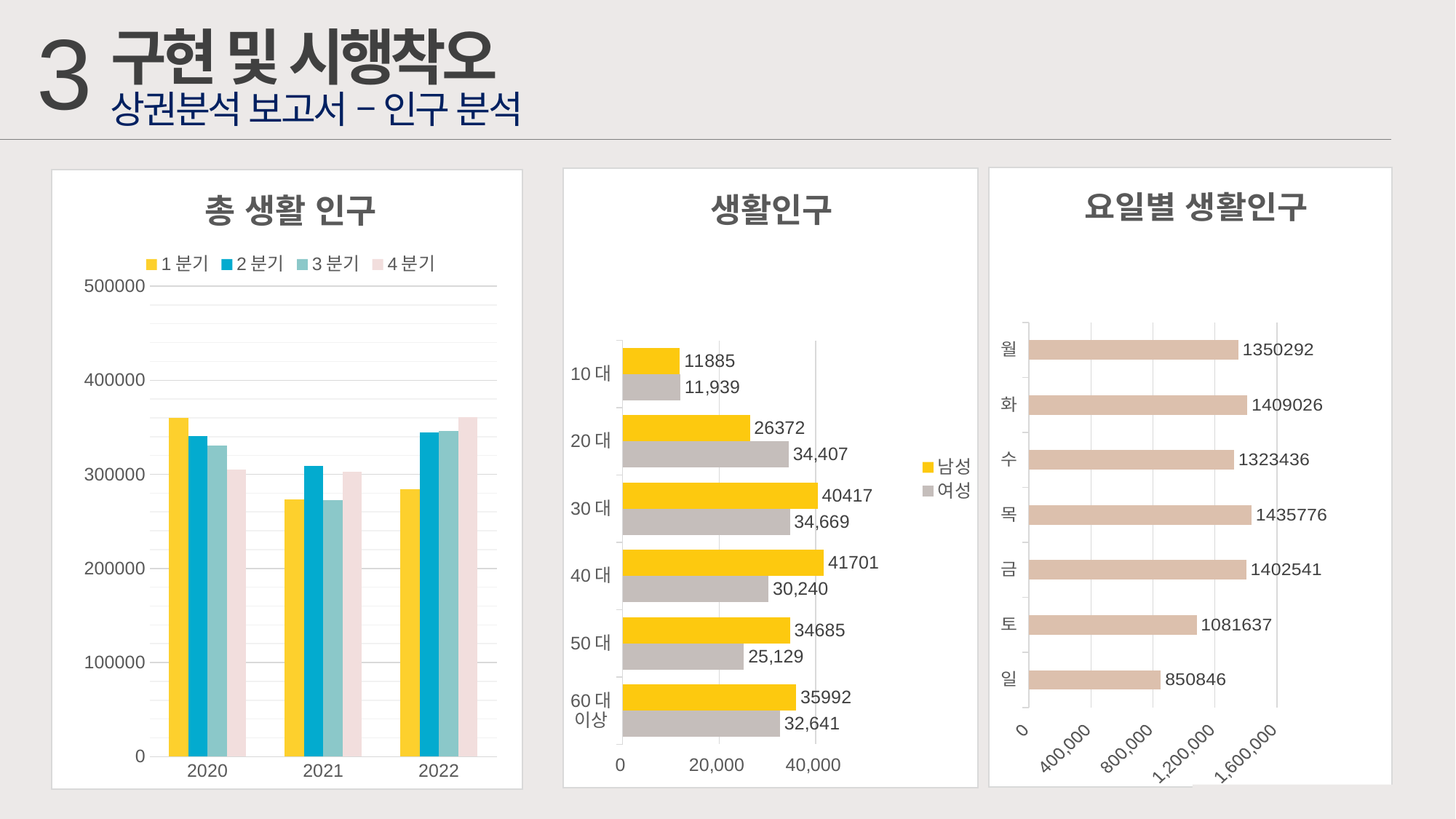

3
구현 및 시행착오
상권분석 보고서 – 인구 분석

### Chart: 총 생활 인구

| Category | 1분기 | 2분기 | 3분기 | 4분기 |
|---|---|---|---|---|
| 2020 | 360200.0 | 340370.0 | 330780.0 | 305376.0 |
| 2021 | 273534.0 | 309017.0 | 272217.0 | 302785.0 |
| 2022 | 283786.0 | 344263.0 | 345803.0 | 360458.0 |

### Chart: 요일별 생활인구

| Category |  |
|---|---|
| 일 | 850846.0 |
| 토 | 1081637.0 |
| 금 | 1402541.0 |
| 목 | 1435776.0 |
| 수 | 1323436.0 |
| 화 | 1409026.0 |
| 월 | 1350292.0 |

### Chart: 생활인구

| Category |  |  |
|---|---|---|
| 60대 이상 | 32641.0 | 35992.0 |
| 50대 | 25129.0 | 34685.0 |
| 40대 | 30240.0 | 41701.0 |
| 30대 | 34669.0 | 40417.0 |
| 20대 | 34407.0 | 26372.0 |
| 10대 | 11939.0 | 11885.0 |